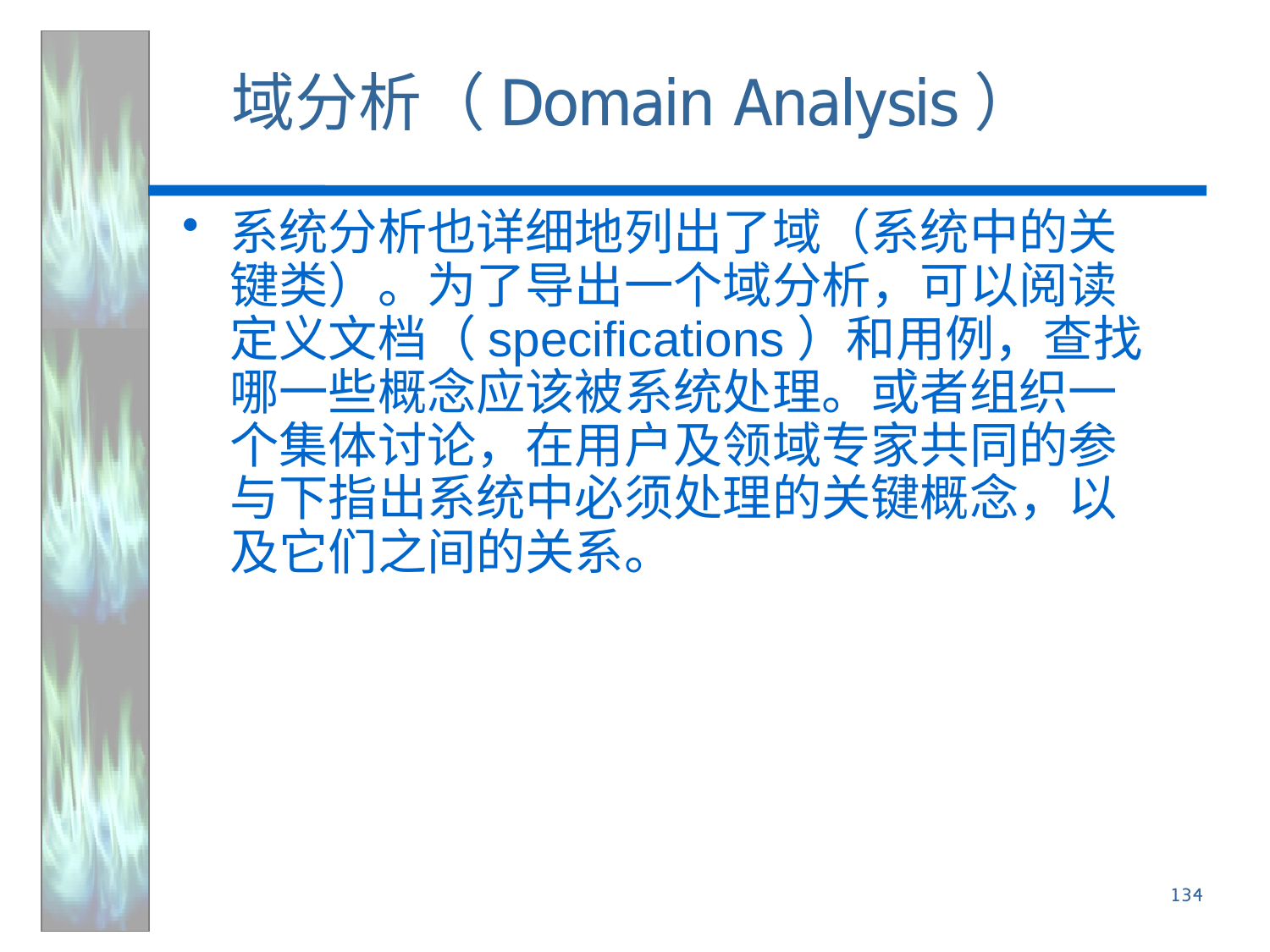

# 域分析（Domain Analysis）
系统分析也详细地列出了域（系统中的关键类）。为了导出一个域分析，可以阅读定义文档（specifications）和用例，查找哪一些概念应该被系统处理。或者组织一个集体讨论，在用户及领域专家共同的参与下指出系统中必须处理的关键概念，以及它们之间的关系。
134